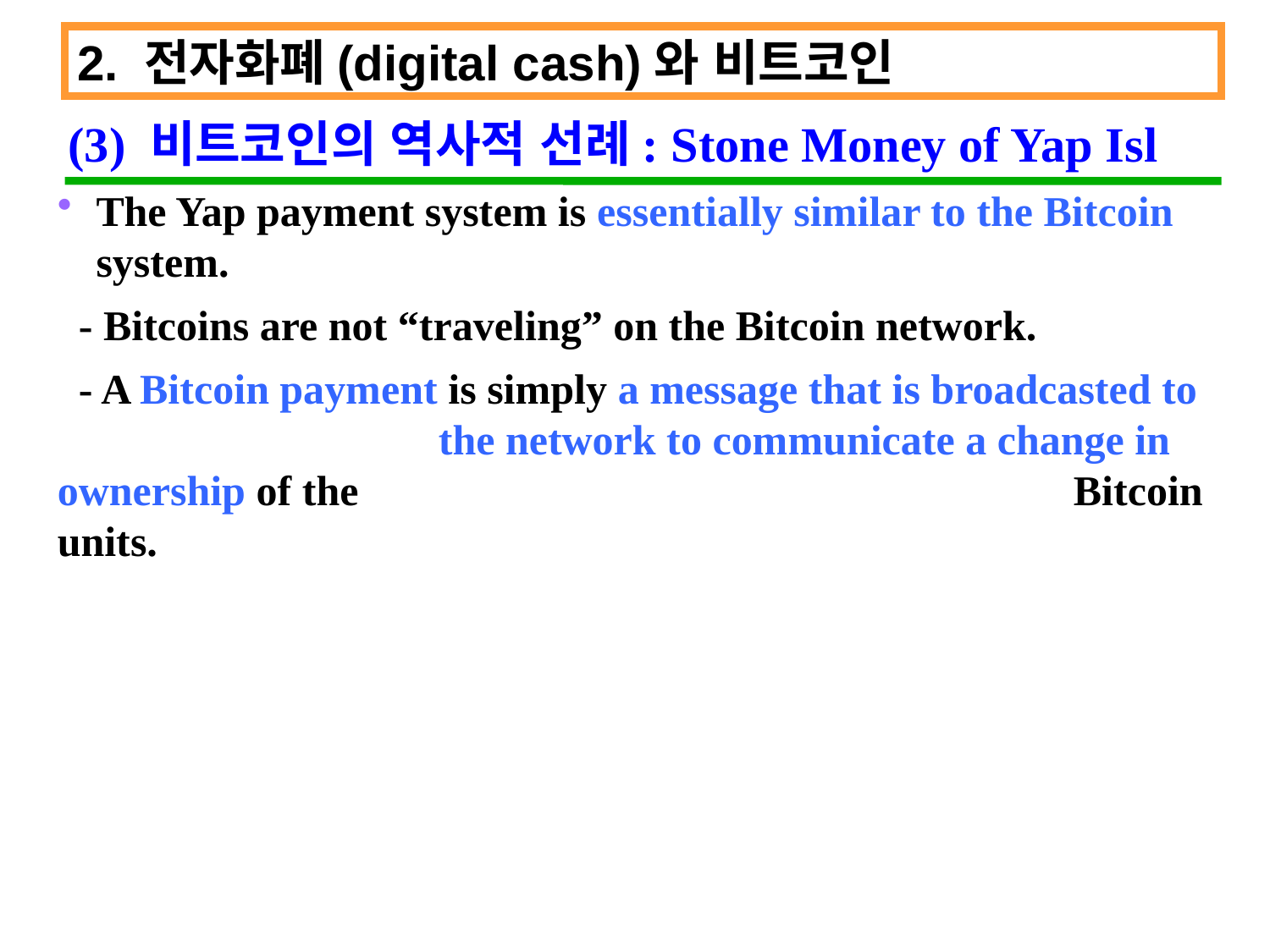

2. 전자화폐(digital cash)와 비트코인
 (3) 비트코인의 역사적 선례: Stone Money of Yap Isl
The Yap payment system is essentially similar to the Bitcoin system.
  - Bitcoins are not “traveling” on the Bitcoin network.
  - A Bitcoin payment is simply a message that is broadcasted to 			the network to communicate a change in ownership of the 						Bitcoin units.